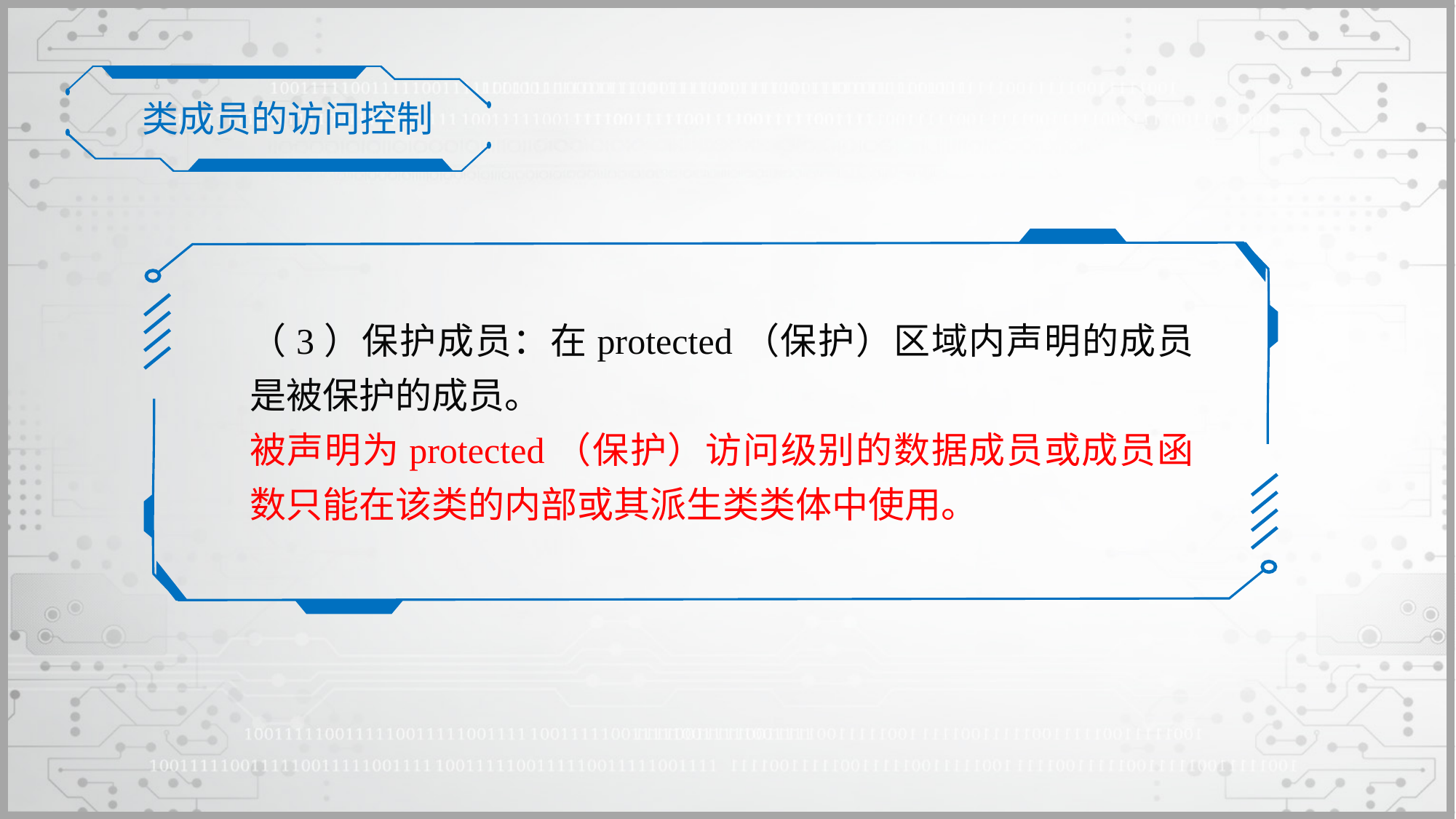

类成员的访问控制

（3）保护成员：在protected（保护）区域内声明的成员是被保护的成员。
被声明为protected（保护）访问级别的数据成员或成员函数只能在该类的内部或其派生类类体中使用。